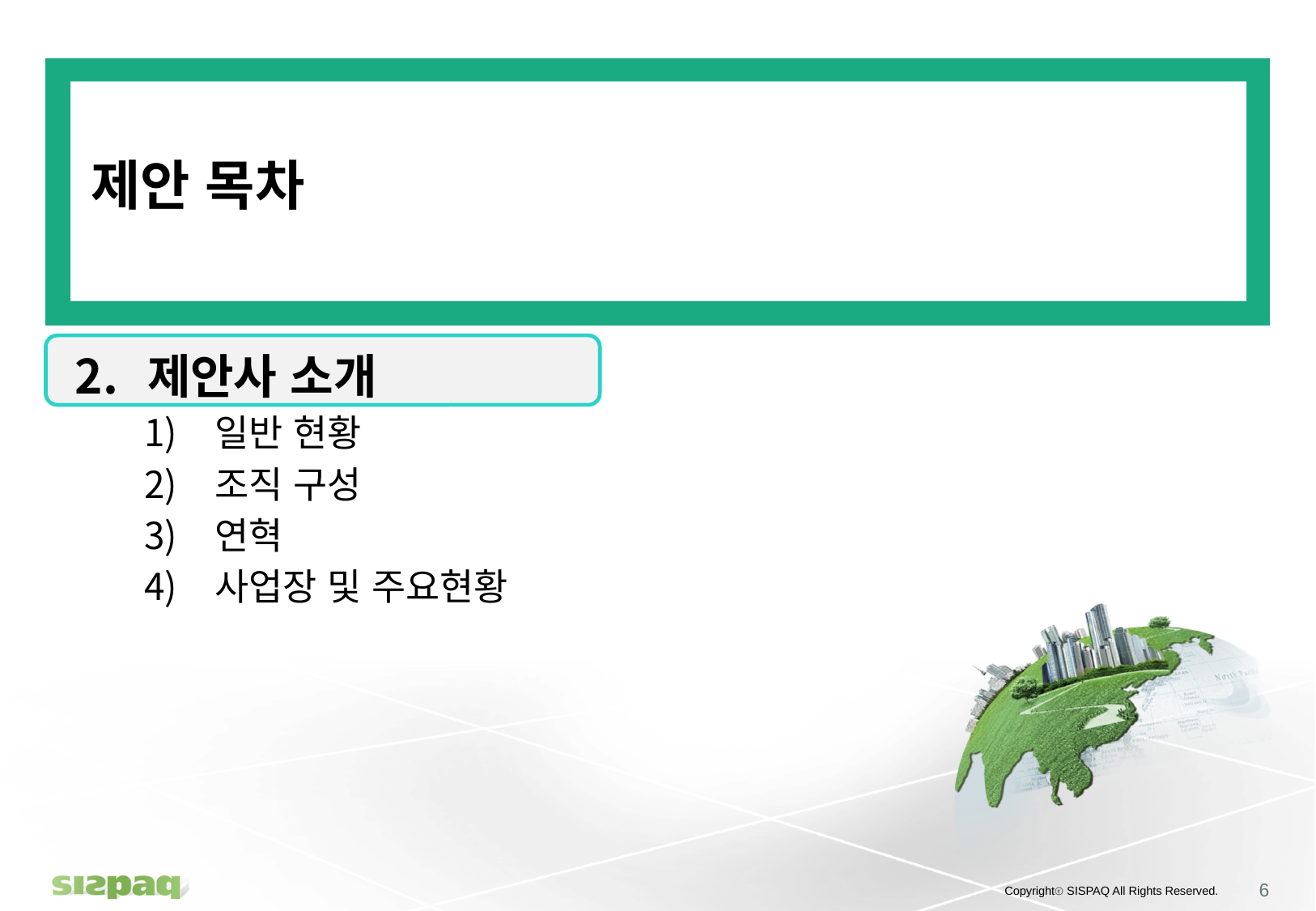

# 제안 목차
 제안사 소개
일반 현황
조직 구성
연혁
사업장 및 주요현황